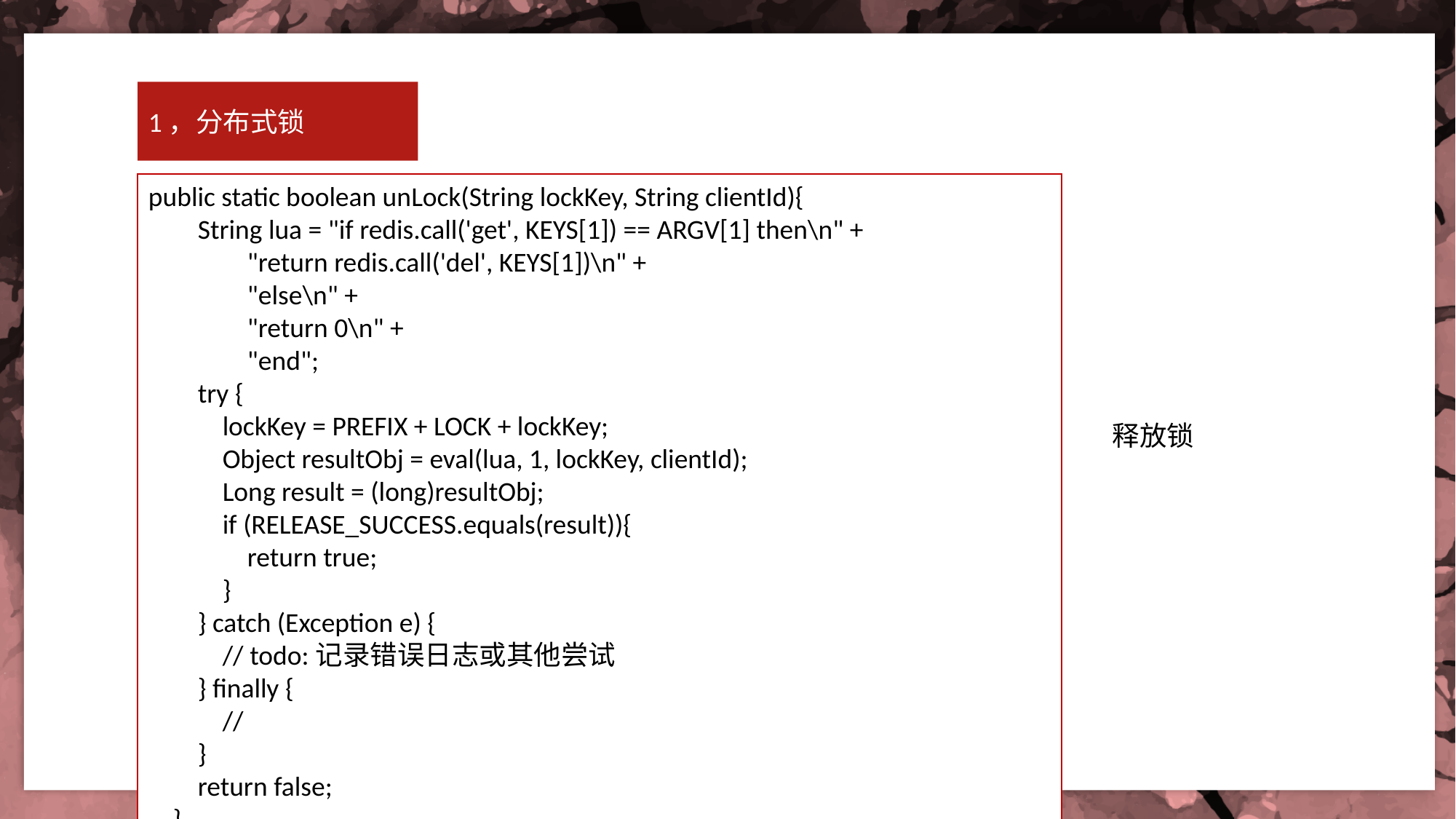

1，分布式锁
public static boolean unLock(String lockKey, String clientId){
        String lua = "if redis.call('get', KEYS[1]) == ARGV[1] then\n" +
                "return redis.call('del', KEYS[1])\n" +
                "else\n" +
                "return 0\n" +
                "end";
        try {
            lockKey = PREFIX + LOCK + lockKey;
            Object resultObj = eval(lua, 1, lockKey, clientId);
            Long result = (long)resultObj;
            if (RELEASE_SUCCESS.equals(result)){
                return true;
            }
        } catch (Exception e) {
            // todo:记录错误日志或其他尝试
        } finally {
            //
        }
        return false;
    }
释放锁